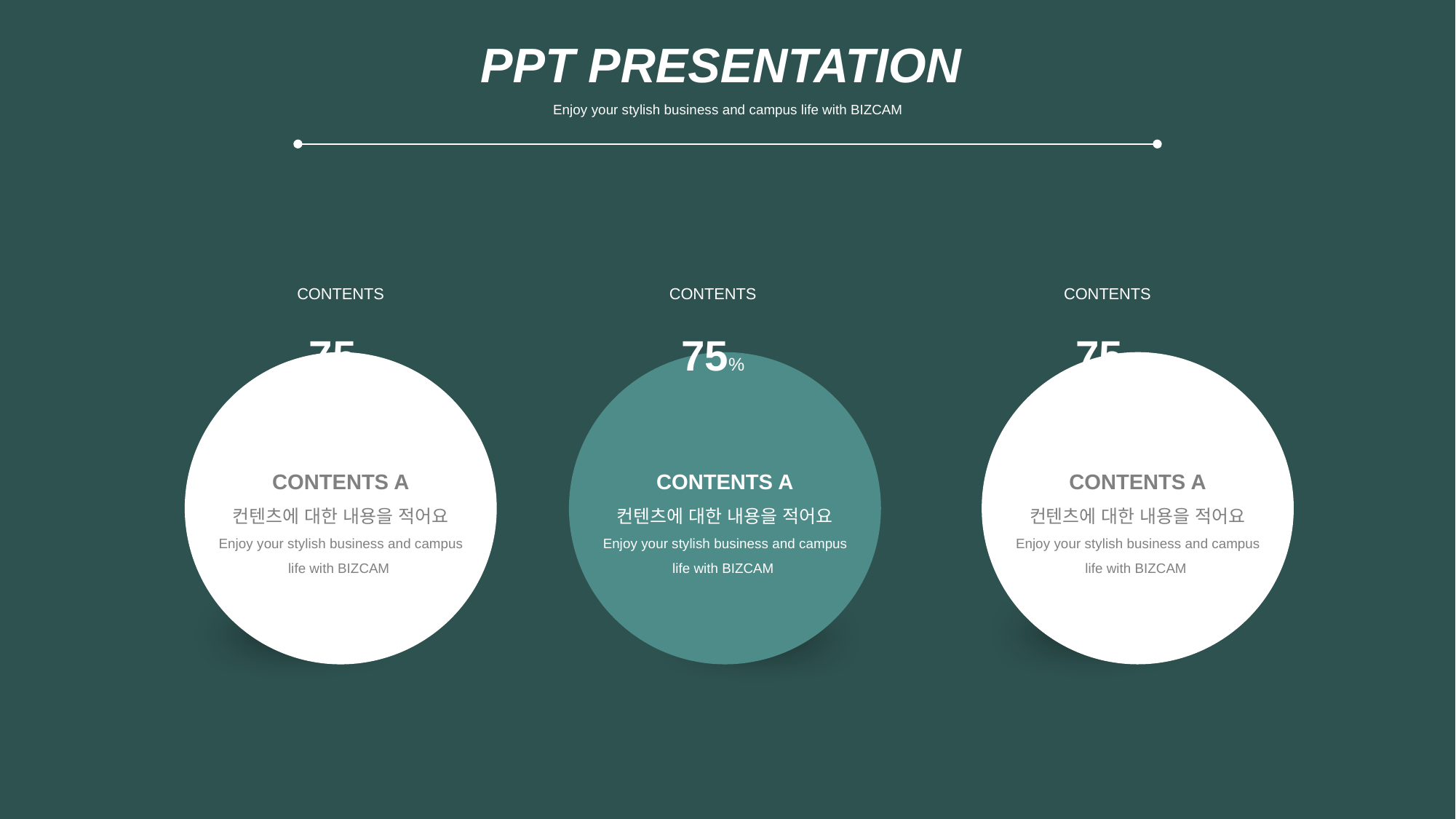

PPT PRESENTATION
Enjoy your stylish business and campus life with BIZCAM
CONTENTS
75%
CONTENTS
75%
CONTENTS
75%

CONTENTS A
컨텐츠에 대한 내용을 적어요
Enjoy your stylish business and campus life with BIZCAM
CONTENTS A
컨텐츠에 대한 내용을 적어요
Enjoy your stylish business and campus life with BIZCAM
CONTENTS A
컨텐츠에 대한 내용을 적어요
Enjoy your stylish business and campus life with BIZCAM